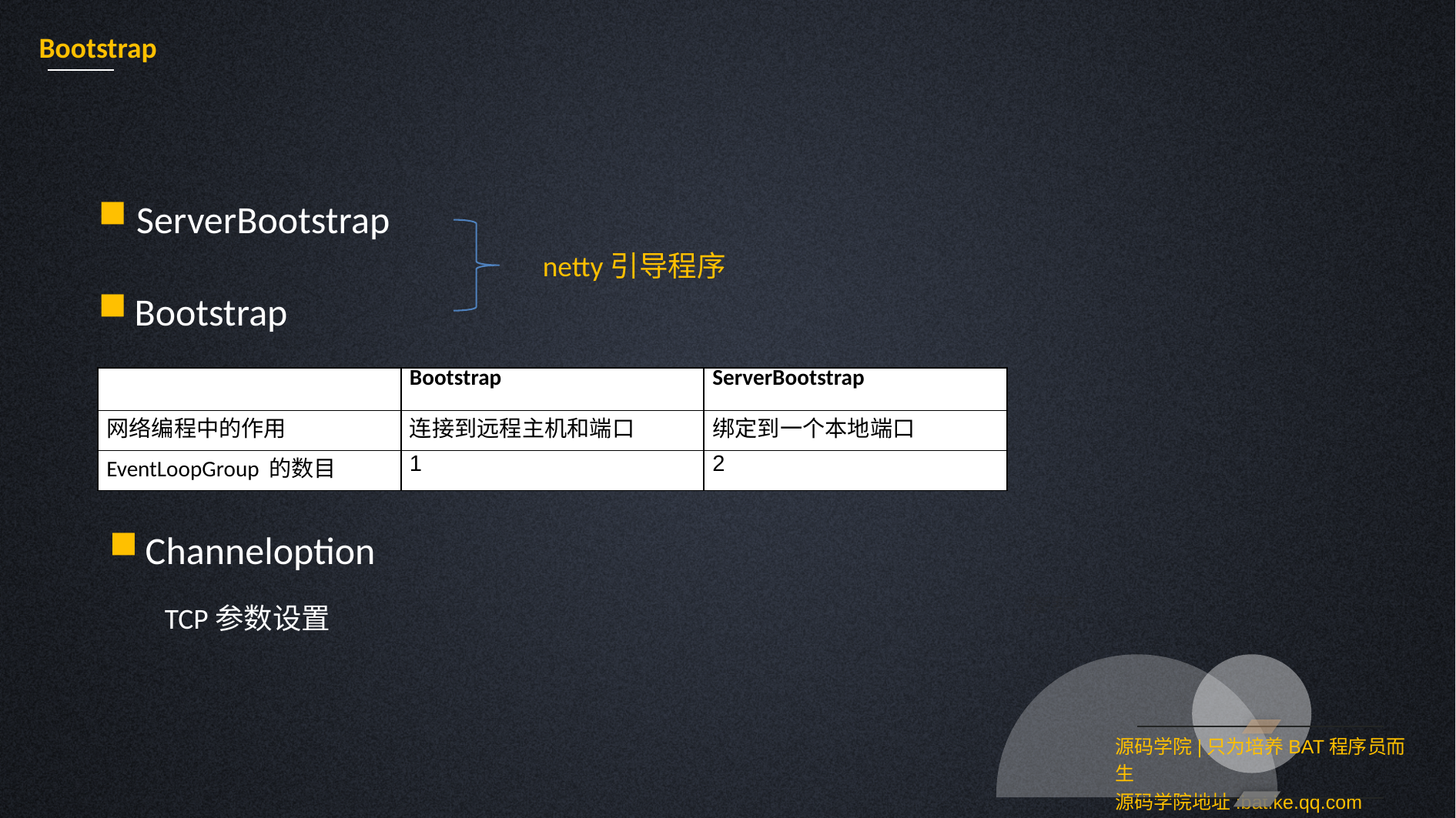

Bootstrap
 ServerBootstrap

Bootstrap

netty引导程序
|  | Bootstrap | ServerBootstrap |
| --- | --- | --- |
| 网络编程中的作用 | 连接到远程主机和端口 | 绑定到一个本地端口 |
| EventLoopGroup 的数目 | 1 | 2 |
Channeloption
TCP参数设置

源码学院|只为培养BAT程序员而生
源码学院地址:bat.ke.qq.com